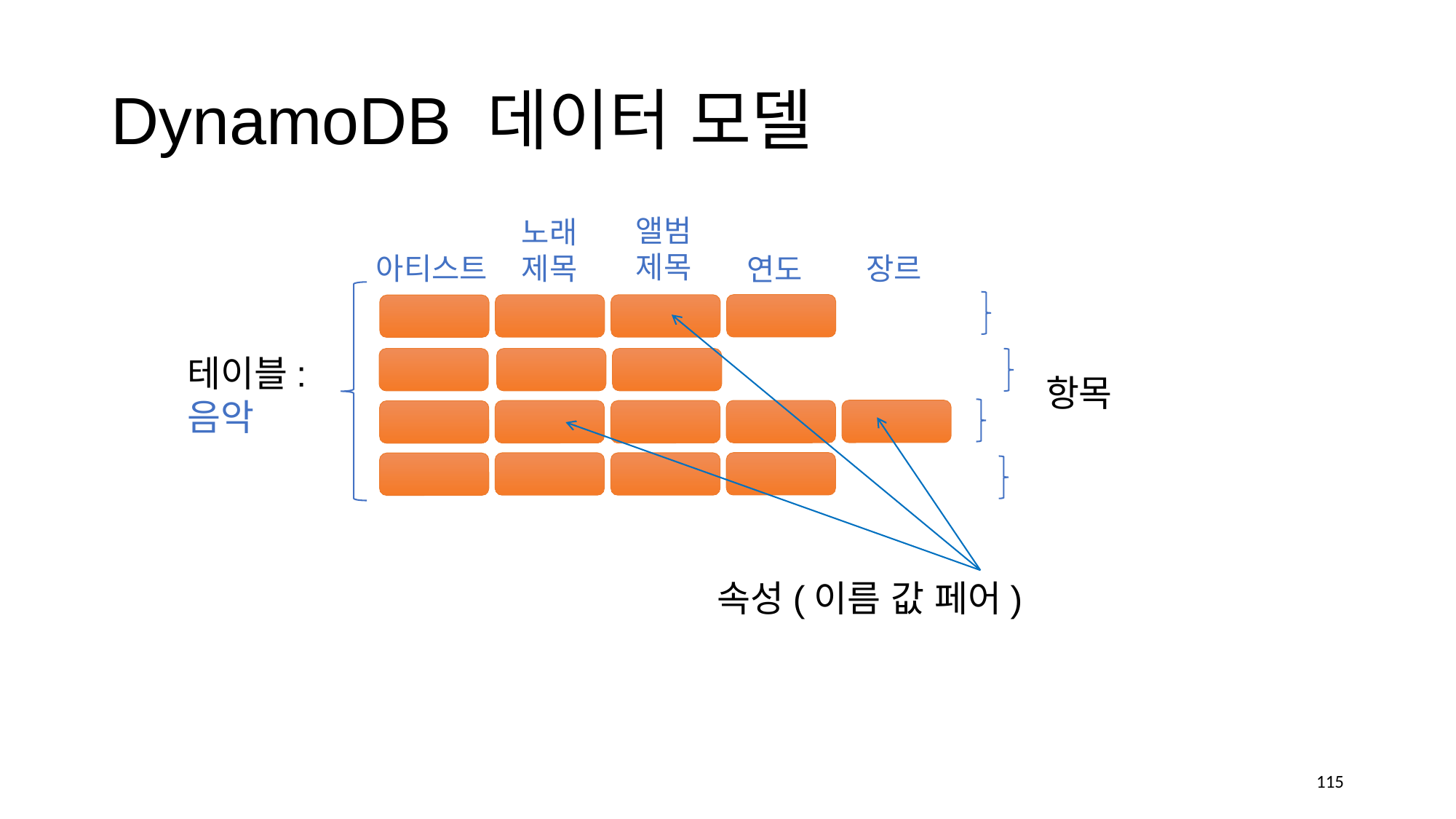

# DynamoDB 데이터 모델
앨범 제목
노래 제목
장르
아티스트
연도
속성(이름 값 페어)

테이블: 음악

항목

115